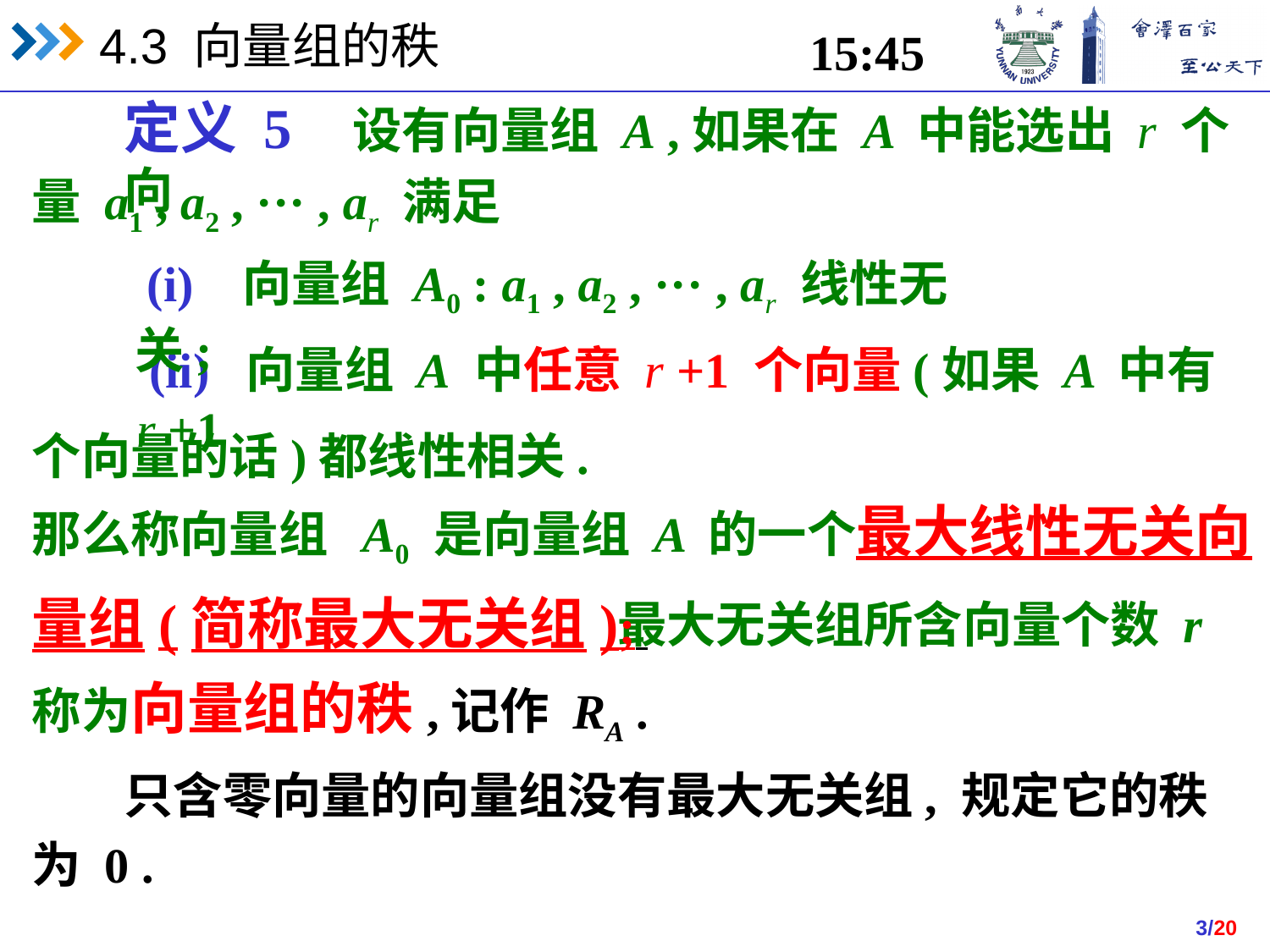

15:45
定义 5    设有向量组 A ,如果在 A 中能选出 r 个向
量 a1 , a2 , ··· , ar 满足
 (i)   向量组 A0 : a1 , a2 , ··· , ar 线性无关;
 (ii)  向量组 A 中任意 r +1 个向量(如果 A 中有 r +1
个向量的话)都线性相关.
那么称向量组  A0 是向量组 A 的一个最大线性无关向
量组(简称最大无关组);
最大无关组所含向量个数 r
称为向量组的秩,记作 RA .

只含零向量的向量组没有最大无关组, 规定它的秩
为 0 .